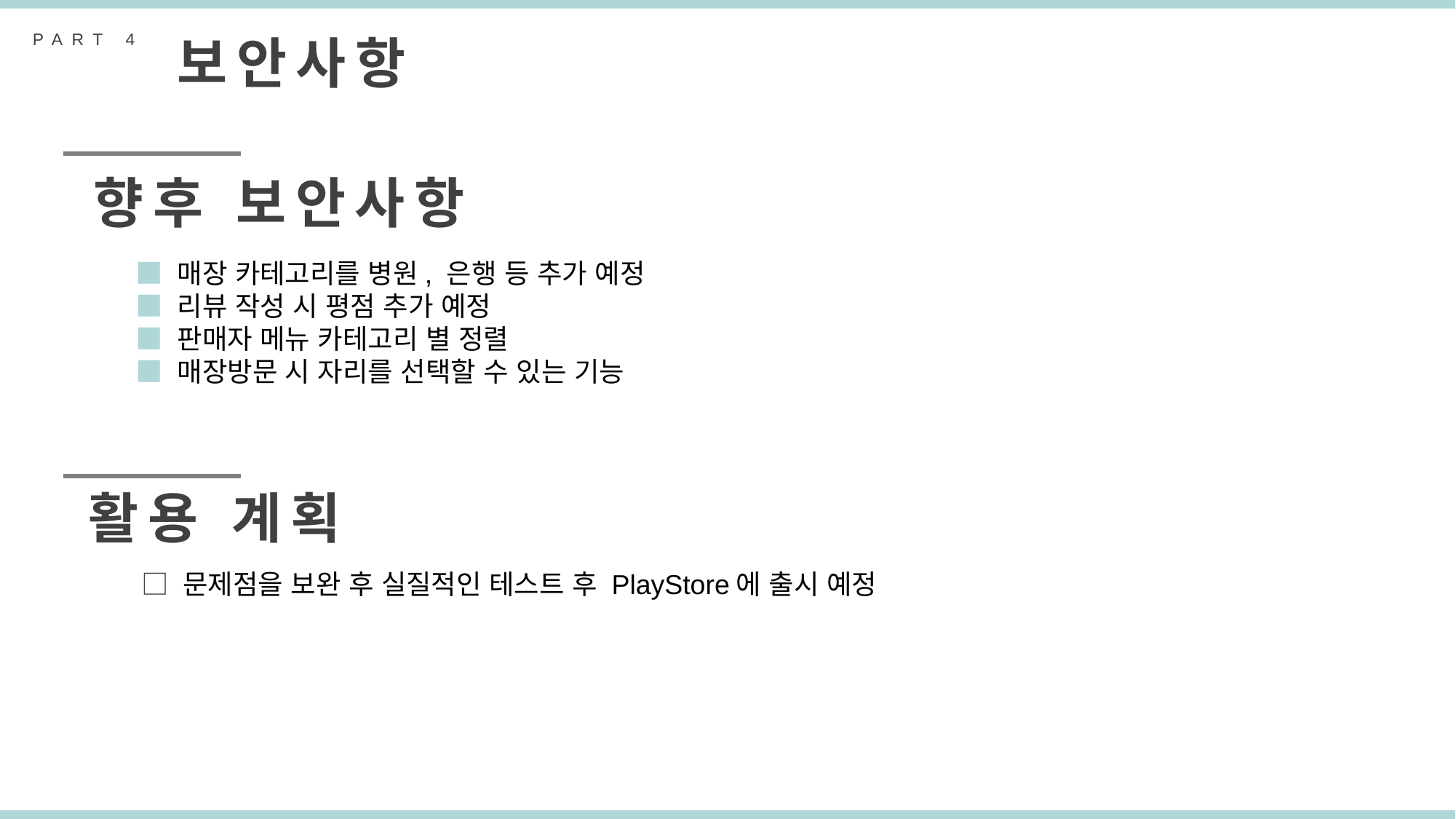

PART 4
보안사항
향후 보안사항
■ 매장 카테고리를 병원, 은행 등 추가 예정
■ 리뷰 작성 시 평점 추가 예정
■ 판매자 메뉴 카테고리 별 정렬
■ 매장방문 시 자리를 선택할 수 있는 기능

활용 계획
□ 문제점을 보완 후 실질적인 테스트 후 PlayStore에 출시 예정